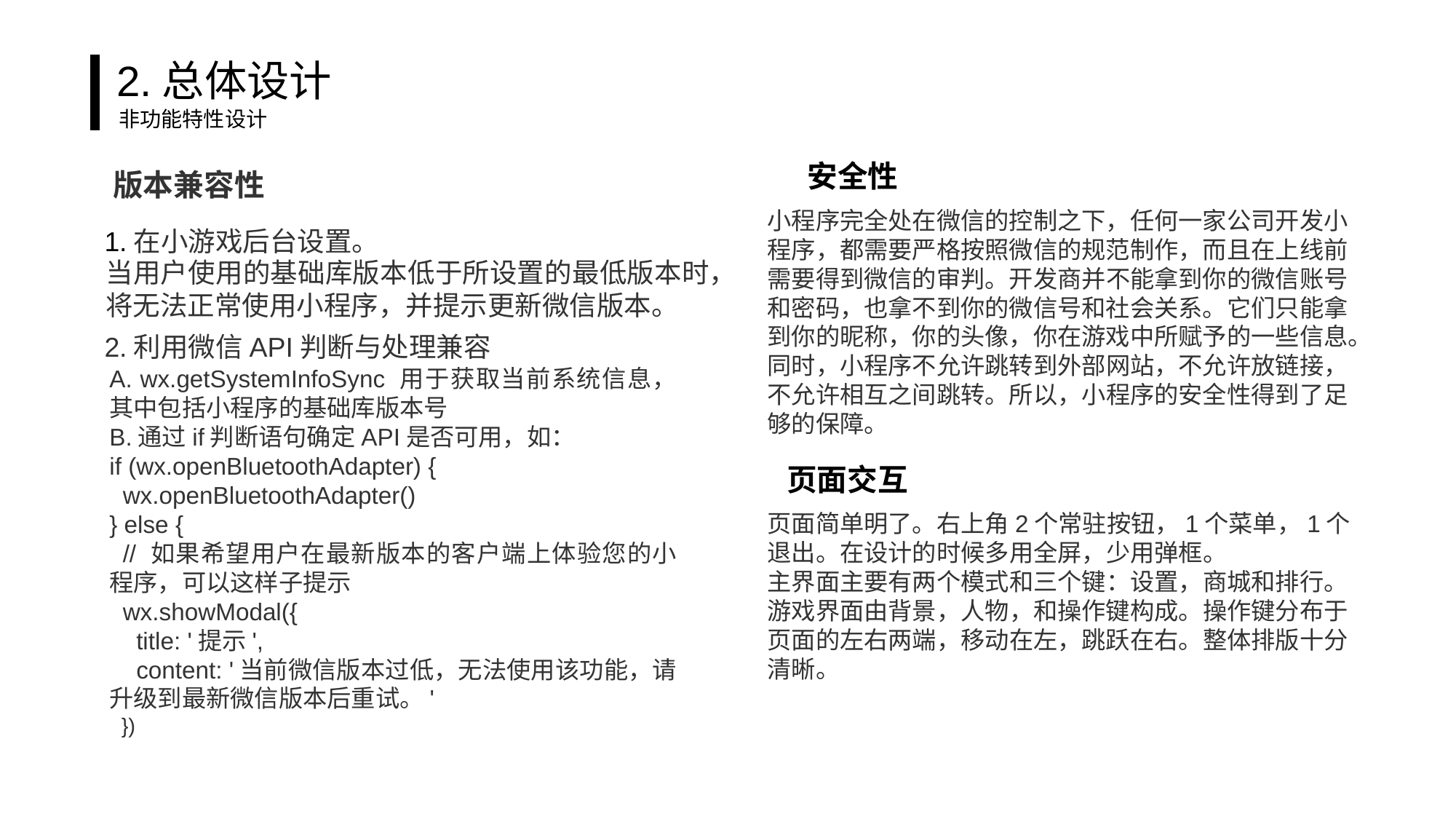

2.总体设计
非功能特性设计
安全性
版本兼容性
小程序完全处在微信的控制之下，任何一家公司开发小程序，都需要严格按照微信的规范制作，而且在上线前需要得到微信的审判。开发商并不能拿到你的微信账号和密码，也拿不到你的微信号和社会关系。它们只能拿到你的昵称，你的头像，你在游戏中所赋予的一些信息。同时，小程序不允许跳转到外部网站，不允许放链接，不允许相互之间跳转。所以，小程序的安全性得到了足够的保障。
1.在小游戏后台设置。
当用户使用的基础库版本低于所设置的最低版本时，将无法正常使用小程序，并提示更新微信版本。
2.利用微信API判断与处理兼容
A. wx.getSystemInfoSync 用于获取当前系统信息，其中包括小程序的基础库版本号
B.通过if判断语句确定API是否可用，如：
if (wx.openBluetoothAdapter) {
  wx.openBluetoothAdapter()
} else {
  // 如果希望用户在最新版本的客户端上体验您的小程序，可以这样子提示
  wx.showModal({
    title: '提示',
    content: '当前微信版本过低，无法使用该功能，请升级到最新微信版本后重试。'
  })
页面交互
页面简单明了。右上角2个常驻按钮，1个菜单，1个退出。在设计的时候多用全屏，少用弹框。
主界面主要有两个模式和三个键：设置，商城和排行。
游戏界面由背景，人物，和操作键构成。操作键分布于页面的左右两端，移动在左，跳跃在右。整体排版十分清晰。